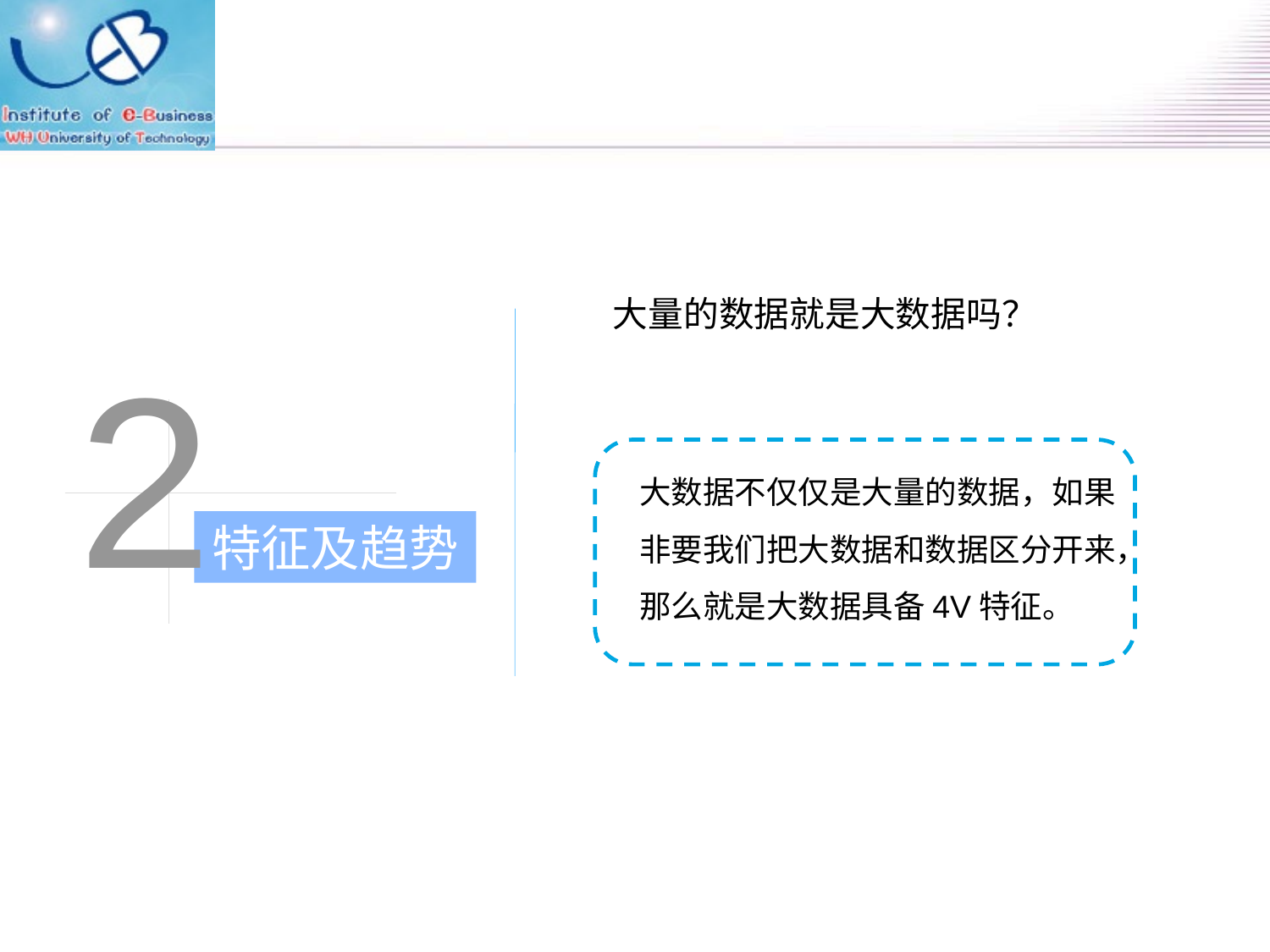

大量的数据就是大数据吗？
2

大数据不仅仅是大量的数据，如果非要我们把大数据和数据区分开来，那么就是大数据具备4V特征。
特征及趋势
>>>